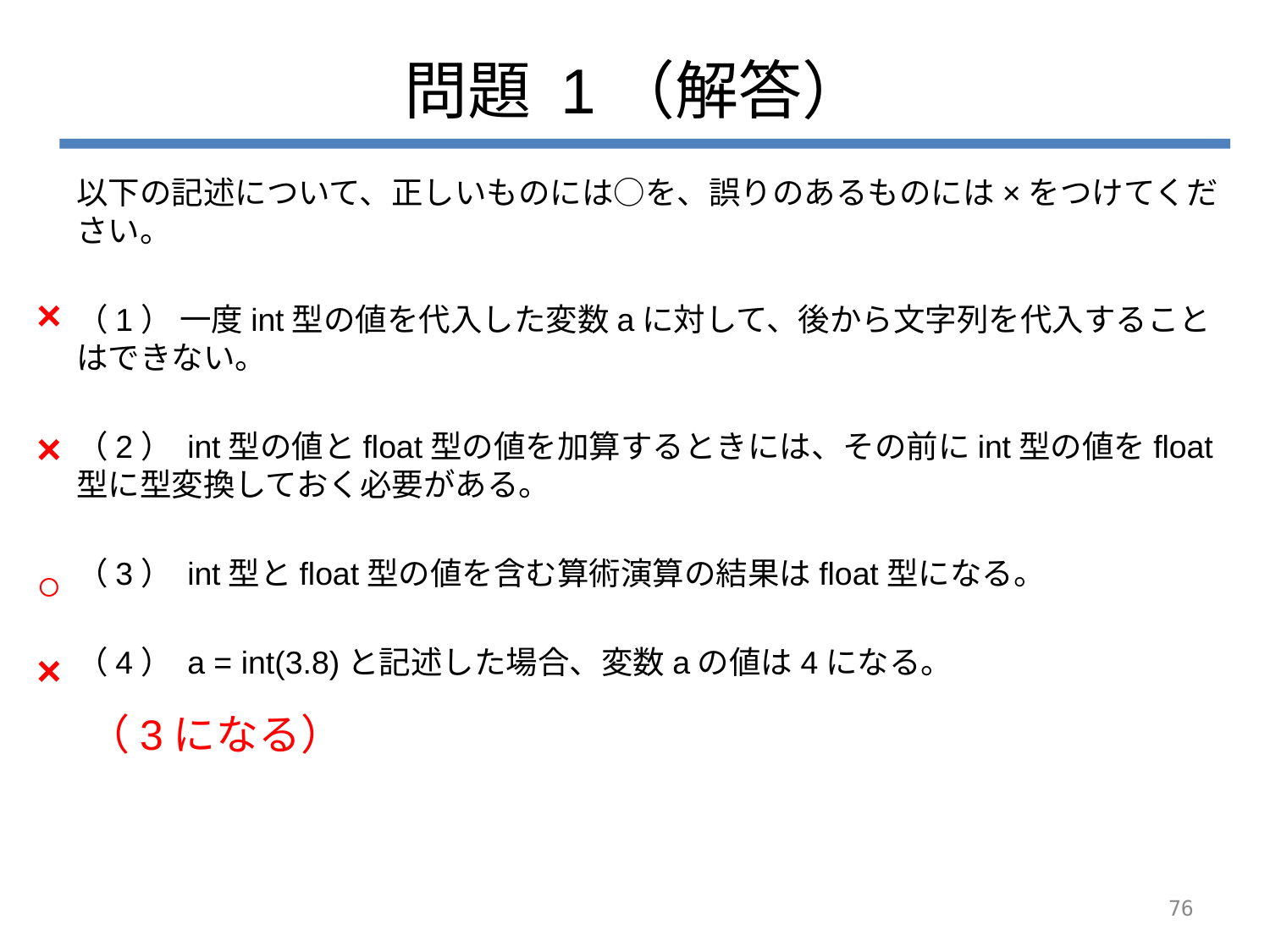

# 問題 1（解答）
以下の記述について、正しいものには○を、誤りのあるものには×をつけてください。

（1） 一度int型の値を代入した変数aに対して、後から文字列を代入することはできない。

（2） int型の値とfloat型の値を加算するときには、その前にint型の値をfloat型に型変換しておく必要がある。

（3） int型とfloat型の値を含む算術演算の結果はfloat型になる。

（4） a = int(3.8)と記述した場合、変数aの値は4になる。
×
×
○
×
（3になる）
76